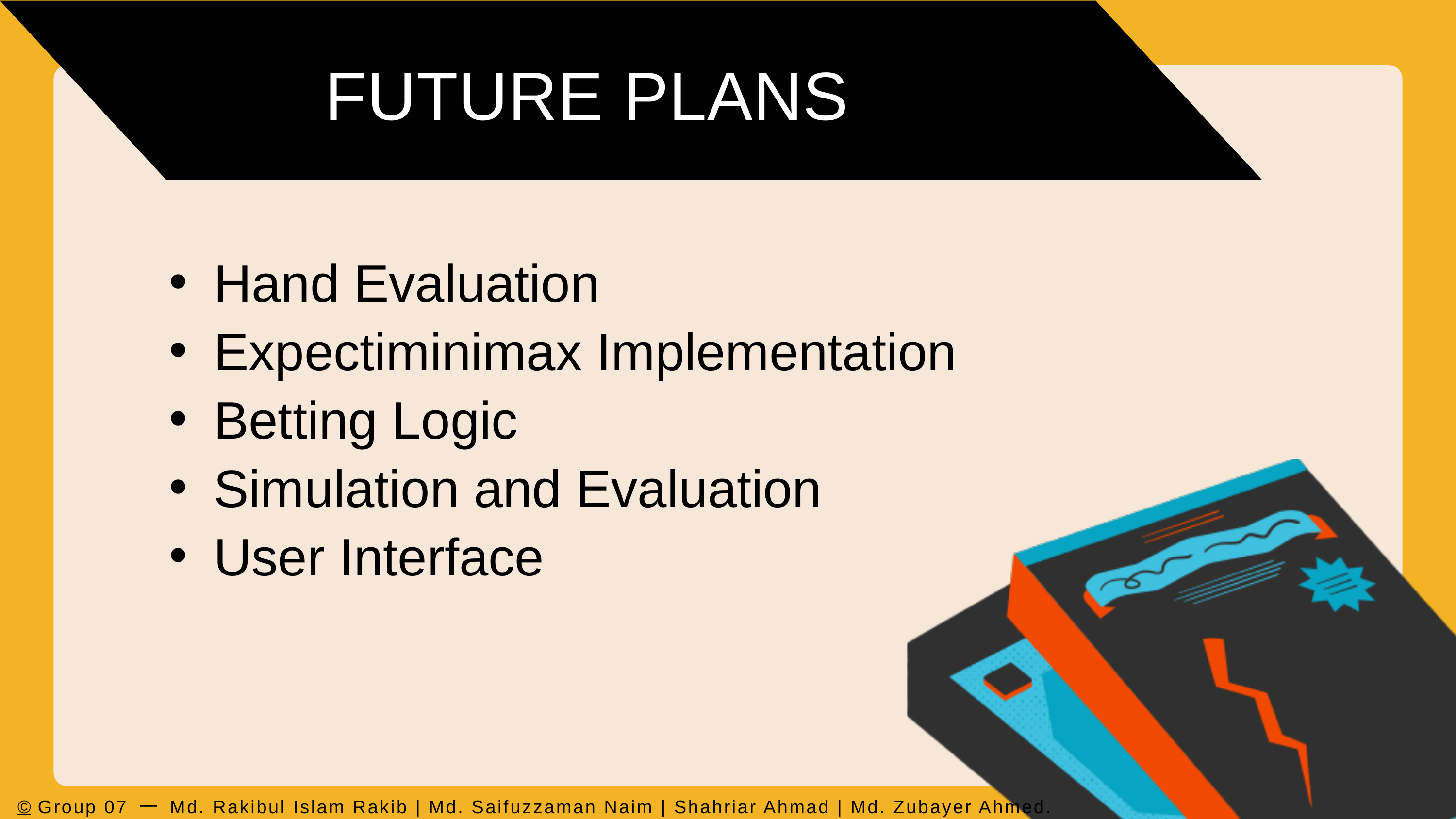

FUTURE PLANS

 NEXT PLANS

Hand Evaluation
Expectiminimax Implementation
Betting Logic
Simulation and Evaluation
User Interface

©️ Group 07 一 Md. Rakibul Islam Rakib | Md. Saifuzzaman Naim | Shahriar Ahmad | Md. Zubayer Ahmed.